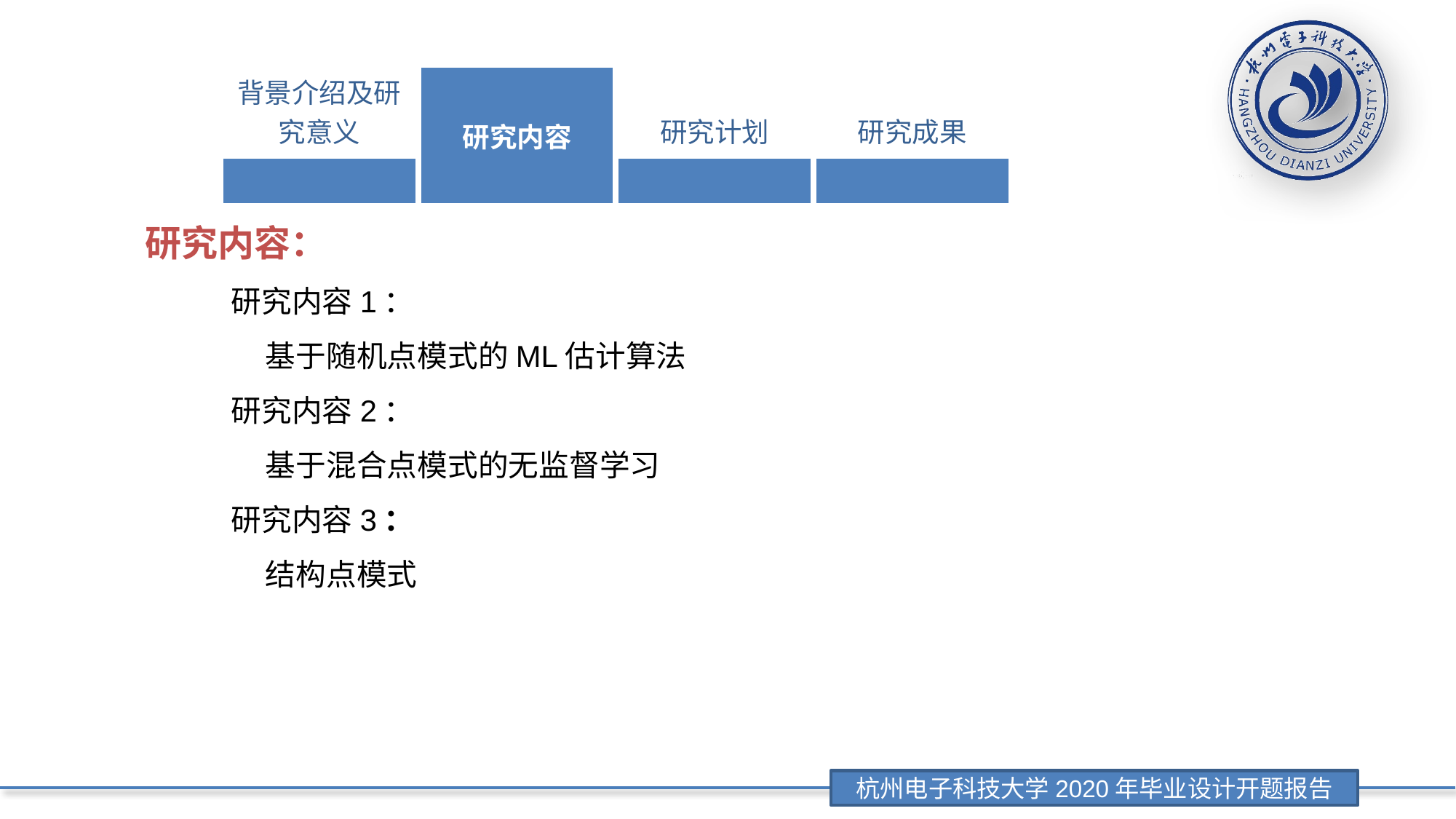

| 背景介绍及研究意义 | 研究内容 | 研究计划 | 研究成果 |
| --- | --- | --- | --- |
|  |  |  |  |
研究内容：
研究内容1：
    基于随机点模式的ML估计算法
研究内容2：
    基于混合点模式的无监督学习
研究内容3：
    结构点模式